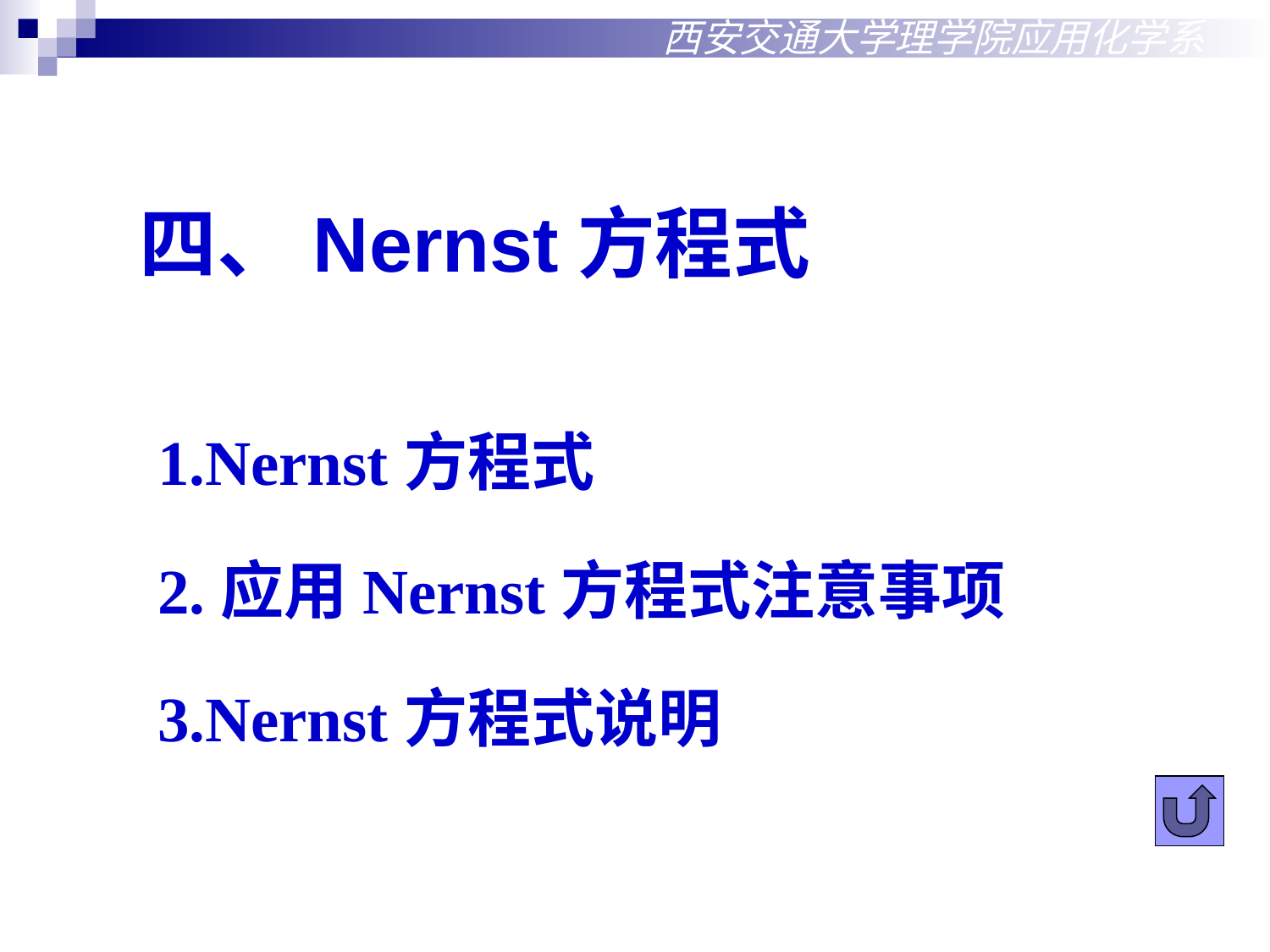

西安交通大学理学院应用化学系
四、Nernst方程式
1.Nernst方程式

2.应用Nernst方程式注意事项

3.Nernst方程式说明